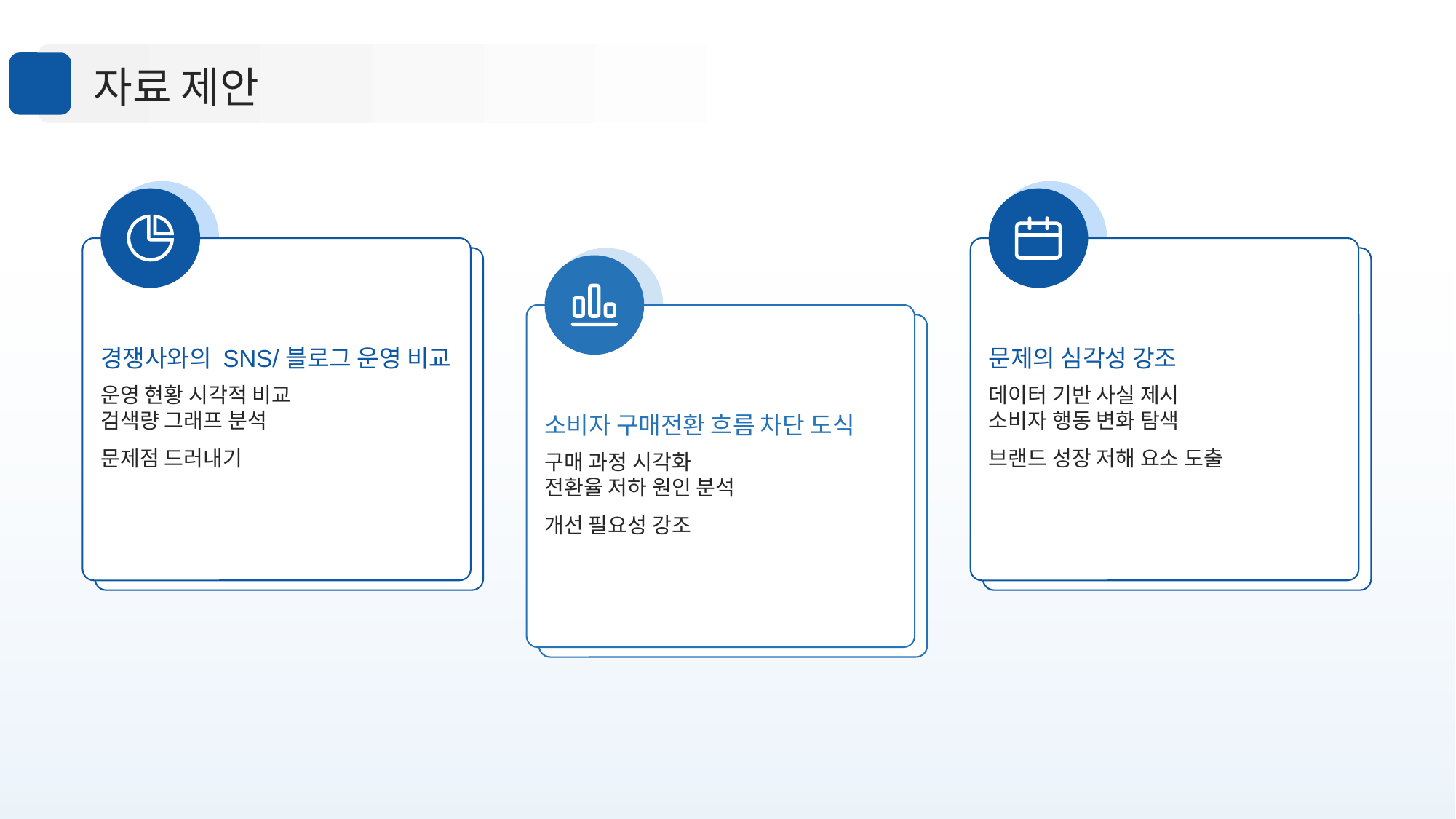

자료 제안

경쟁사와의 SNS/블로그 운영 비교
문제의 심각성 강조

소비자 구매전환 흐름 차단 도식
운영 현황 시각적 비교
검색량 그래프 분석
문제점 드러내기
데이터 기반 사실 제시
소비자 행동 변화 탐색
브랜드 성장 저해 요소 도출
구매 과정 시각화
전환율 저하 원인 분석
개선 필요성 강조